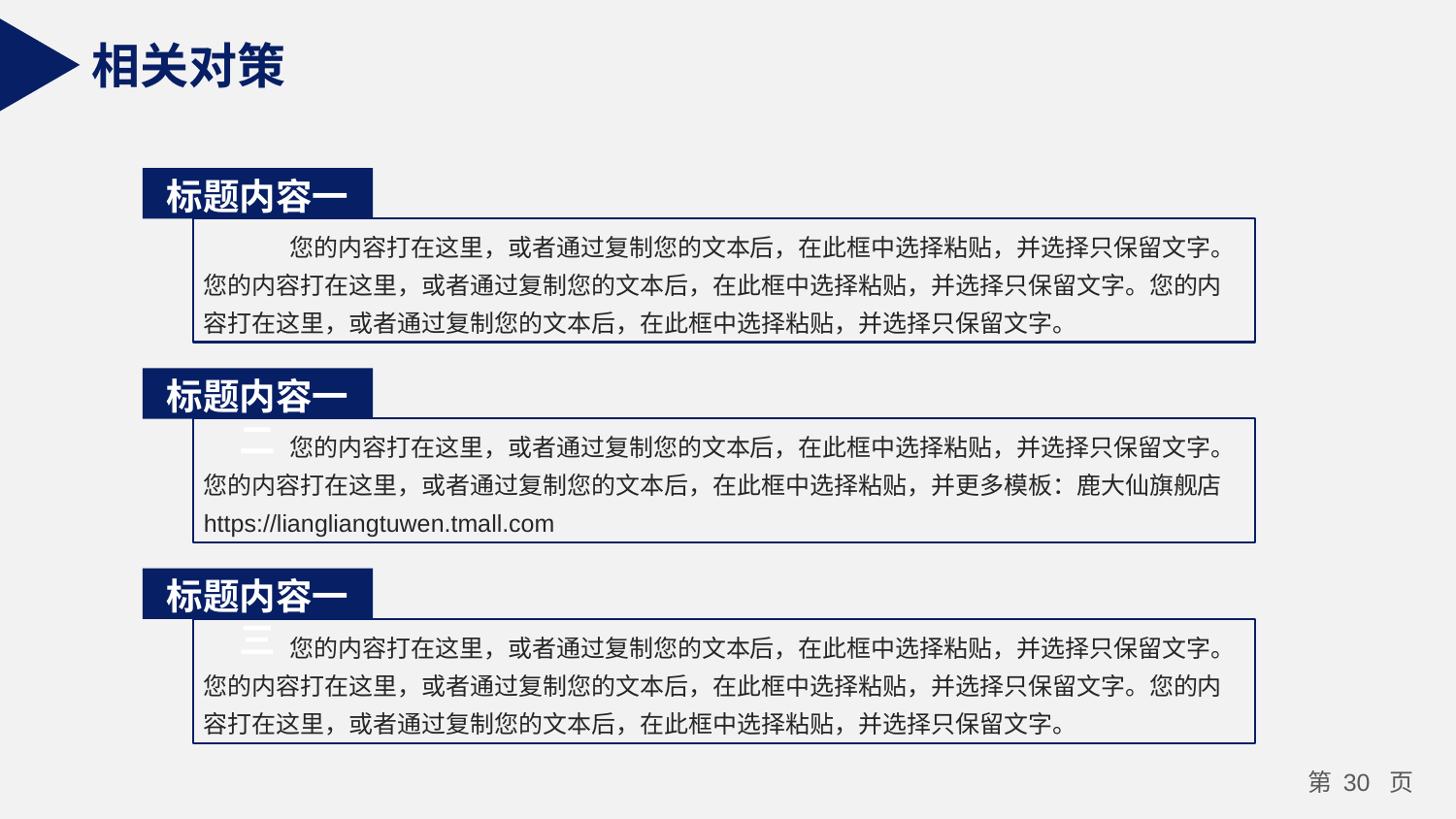

相关对策
标题内容一
您的内容打在这里，或者通过复制您的文本后，在此框中选择粘贴，并选择只保留文字。您的内容打在这里，或者通过复制您的文本后，在此框中选择粘贴，并选择只保留文字。您的内容打在这里，或者通过复制您的文本后，在此框中选择粘贴，并选择只保留文字。
标题内容一
二
您的内容打在这里，或者通过复制您的文本后，在此框中选择粘贴，并选择只保留文字。您的内容打在这里，或者通过复制您的文本后，在此框中选择粘贴，并更多模板：鹿大仙旗舰店https://liangliangtuwen.tmall.com
标题内容一
三
您的内容打在这里，或者通过复制您的文本后，在此框中选择粘贴，并选择只保留文字。您的内容打在这里，或者通过复制您的文本后，在此框中选择粘贴，并选择只保留文字。您的内容打在这里，或者通过复制您的文本后，在此框中选择粘贴，并选择只保留文字。